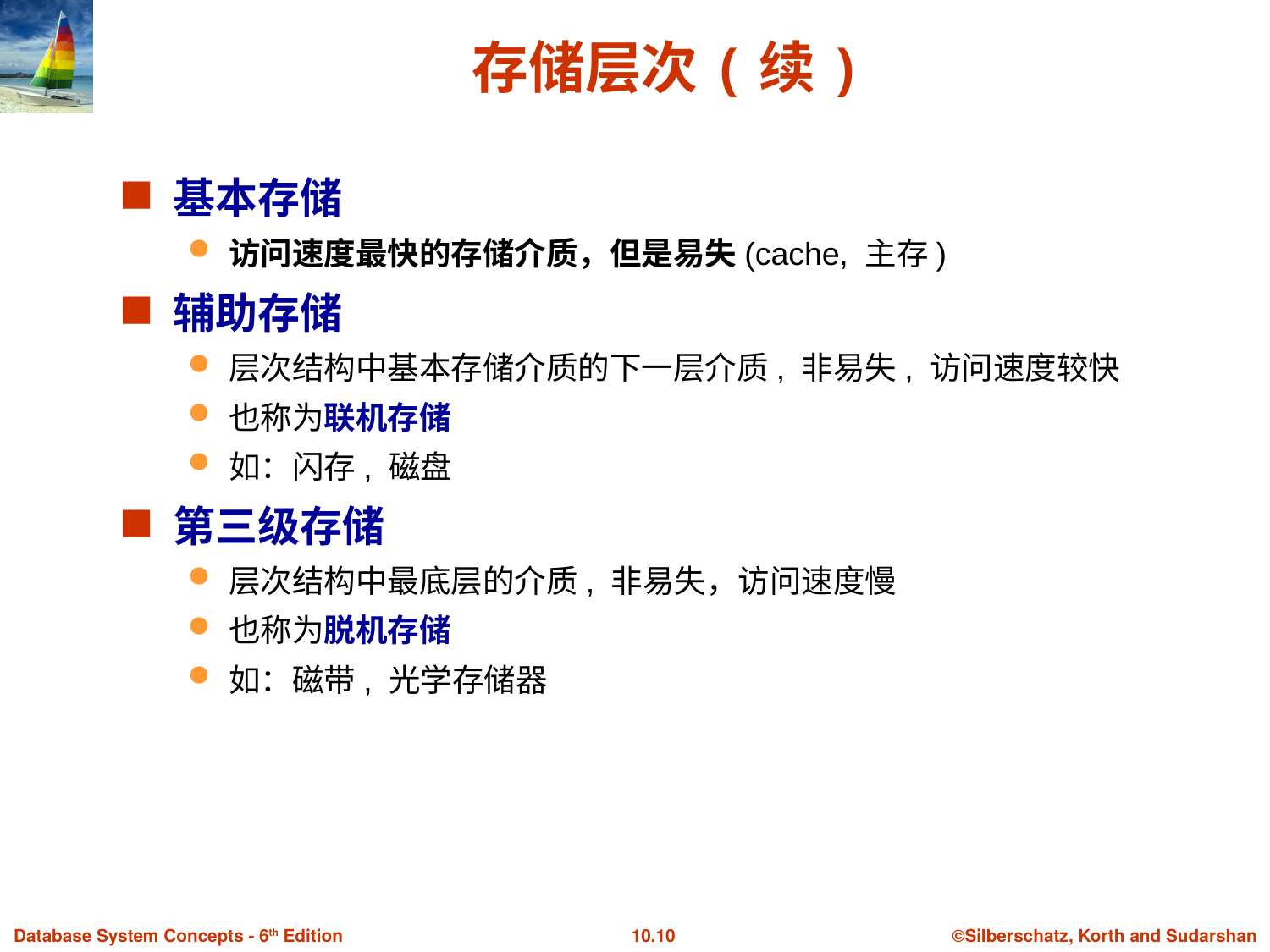

# 存储层次(续)
基本存储
访问速度最快的存储介质，但是易失(cache, 主存)
辅助存储
层次结构中基本存储介质的下一层介质, 非易失, 访问速度较快
也称为联机存储
如：闪存, 磁盘
第三级存储
层次结构中最底层的介质, 非易失，访问速度慢
也称为脱机存储
如：磁带, 光学存储器